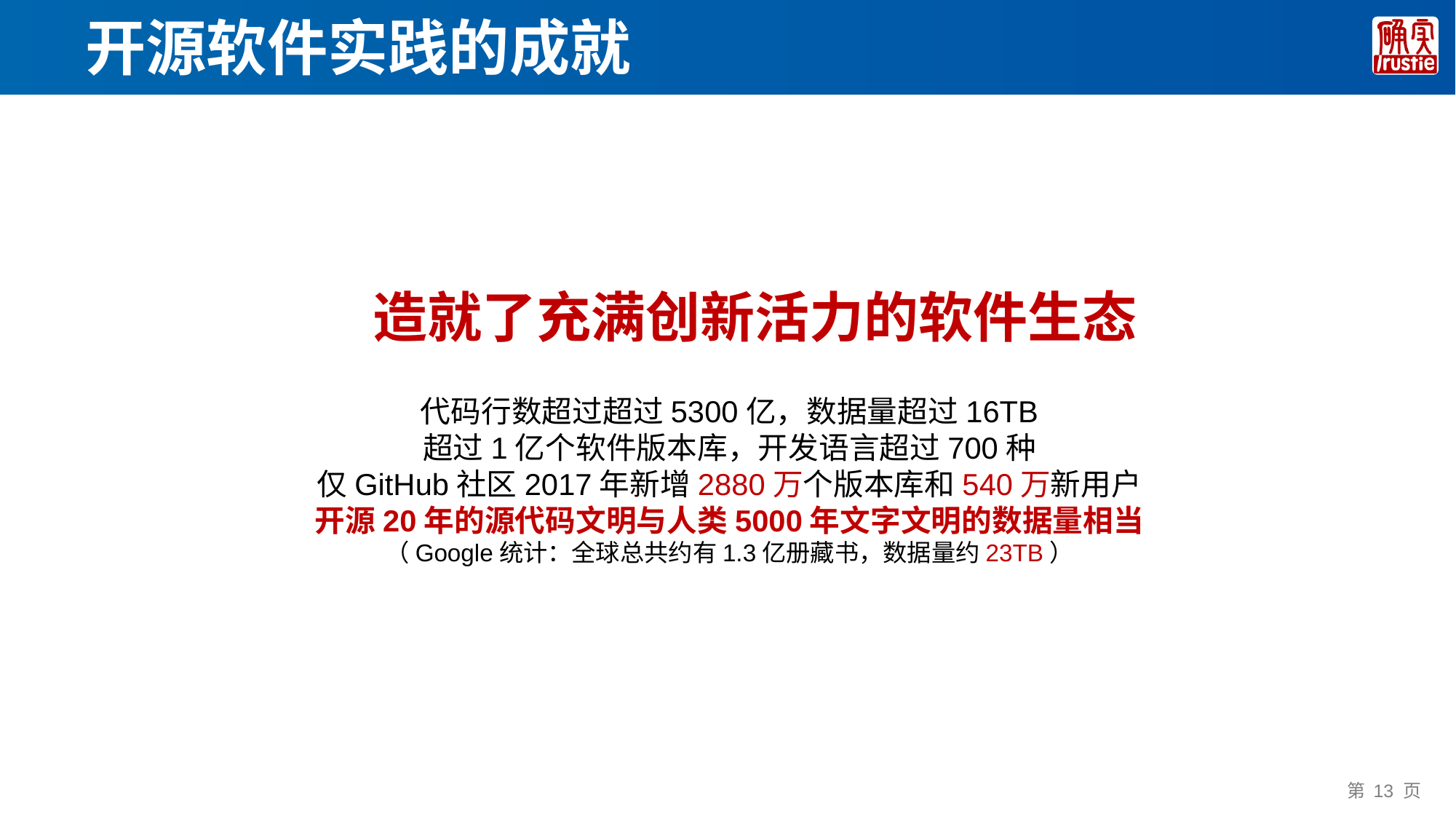

# 开源软件实践的成就
造就了充满创新活力的软件生态
代码行数超过超过5300亿，数据量超过16TB
超过1亿个软件版本库，开发语言超过700种
仅GitHub社区2017年新增2880万个版本库和540万新用户
开源20年的源代码文明与人类5000年文字文明的数据量相当
（Google统计：全球总共约有1.3亿册藏书，数据量约23TB）
第 13 页